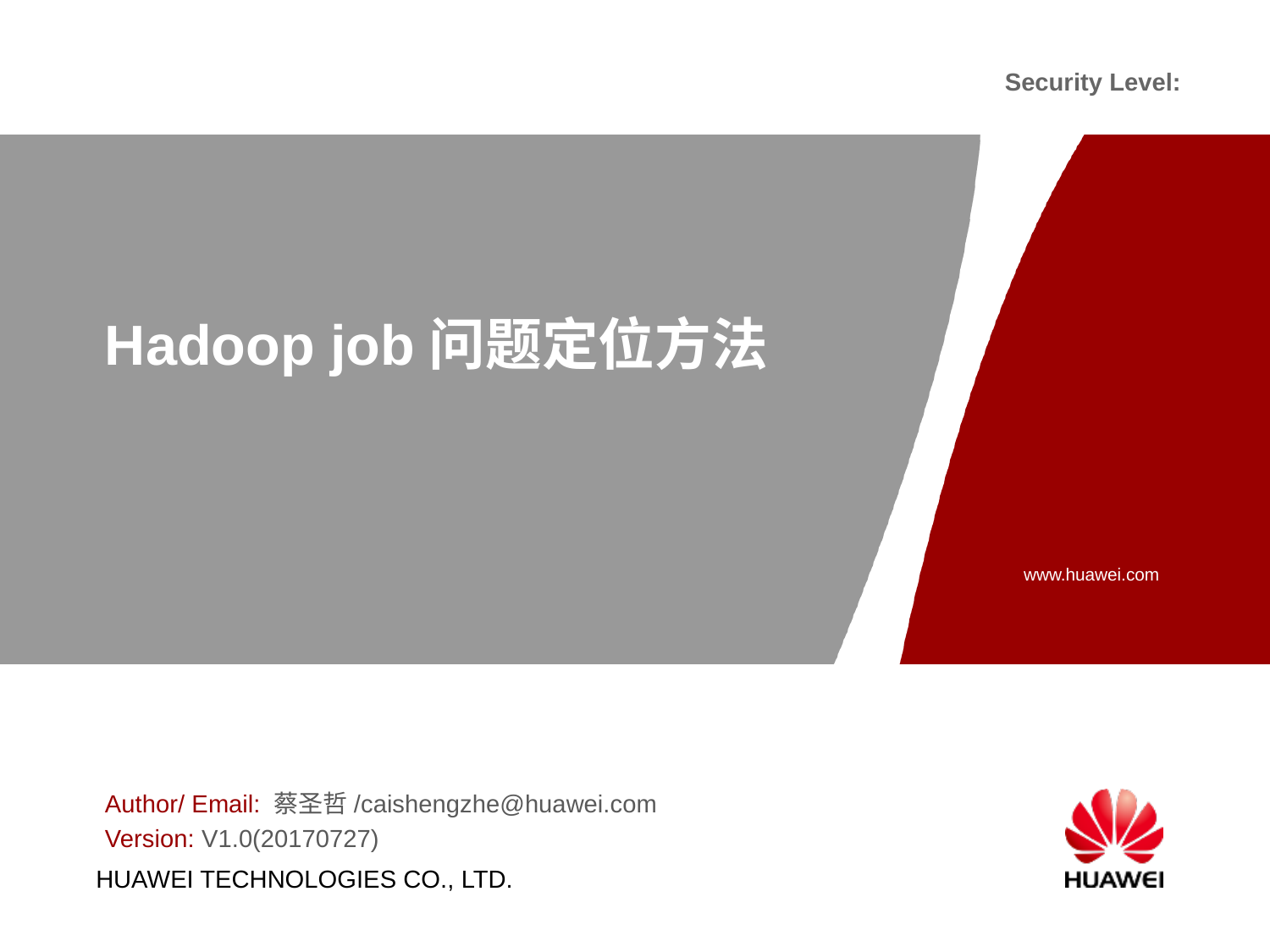

# Hadoop job问题定位方法
Author/ Email: 蔡圣哲/caishengzhe@huawei.com
Version: V1.0(20170727)